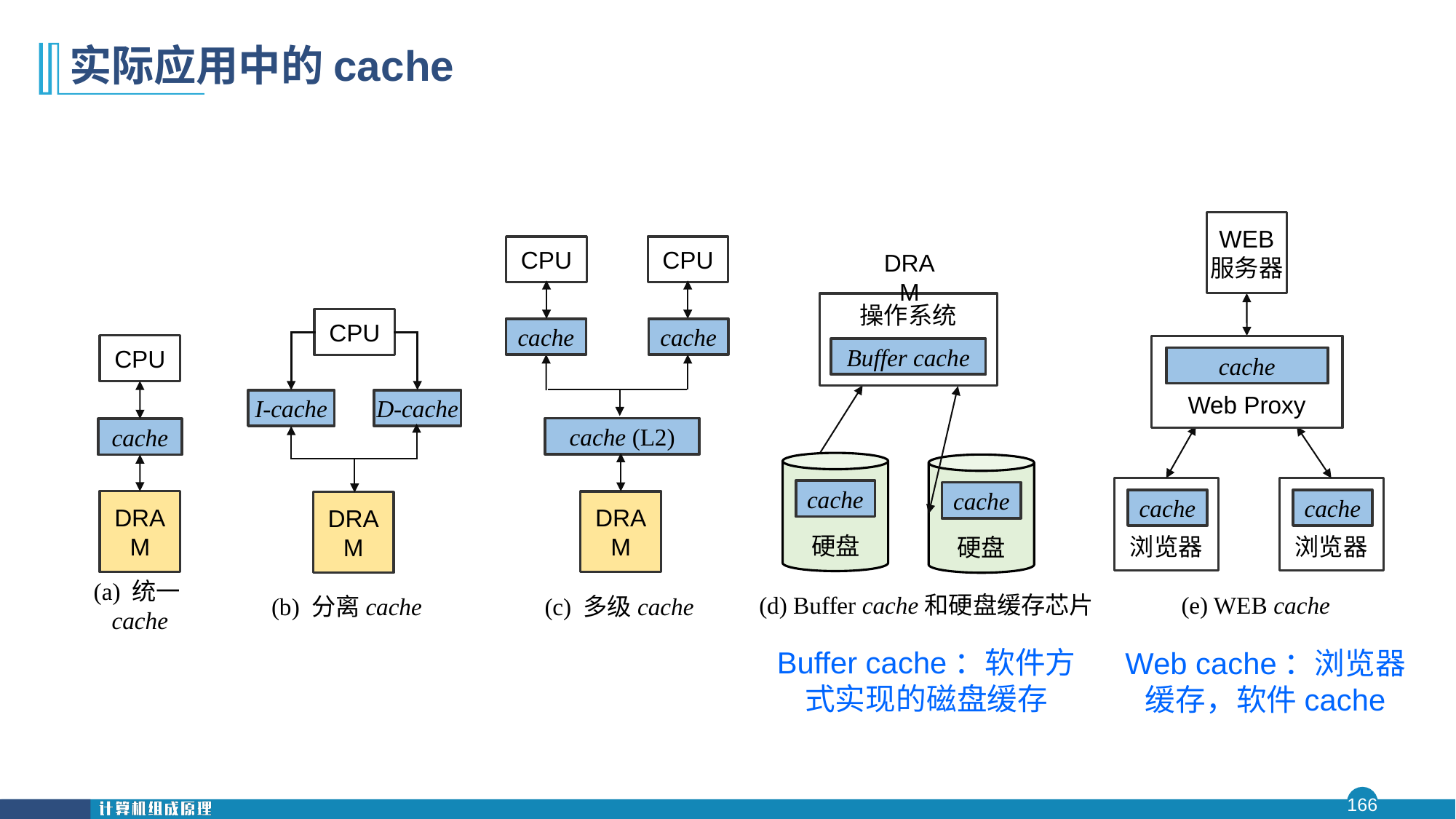

# 实际应用中的cache
WEB
服务器
CPU
CPU
DRAM

操作系统
Buffer cache
CPU
cache
cache
CPU

cache
Web Proxy
I-cache
D-cache
cache (L2)
cache

cache
硬盘

cache
硬盘

cache
浏览器

cache
浏览器
DRAM
DRAM
DRAM
(d) Buffer cache和硬盘缓存芯片
(e) WEB cache
(b) 分离cache
(c) 多级cache
(a) 统一cache
Buffer cache：软件方式实现的磁盘缓存
Web cache：浏览器缓存，软件cache